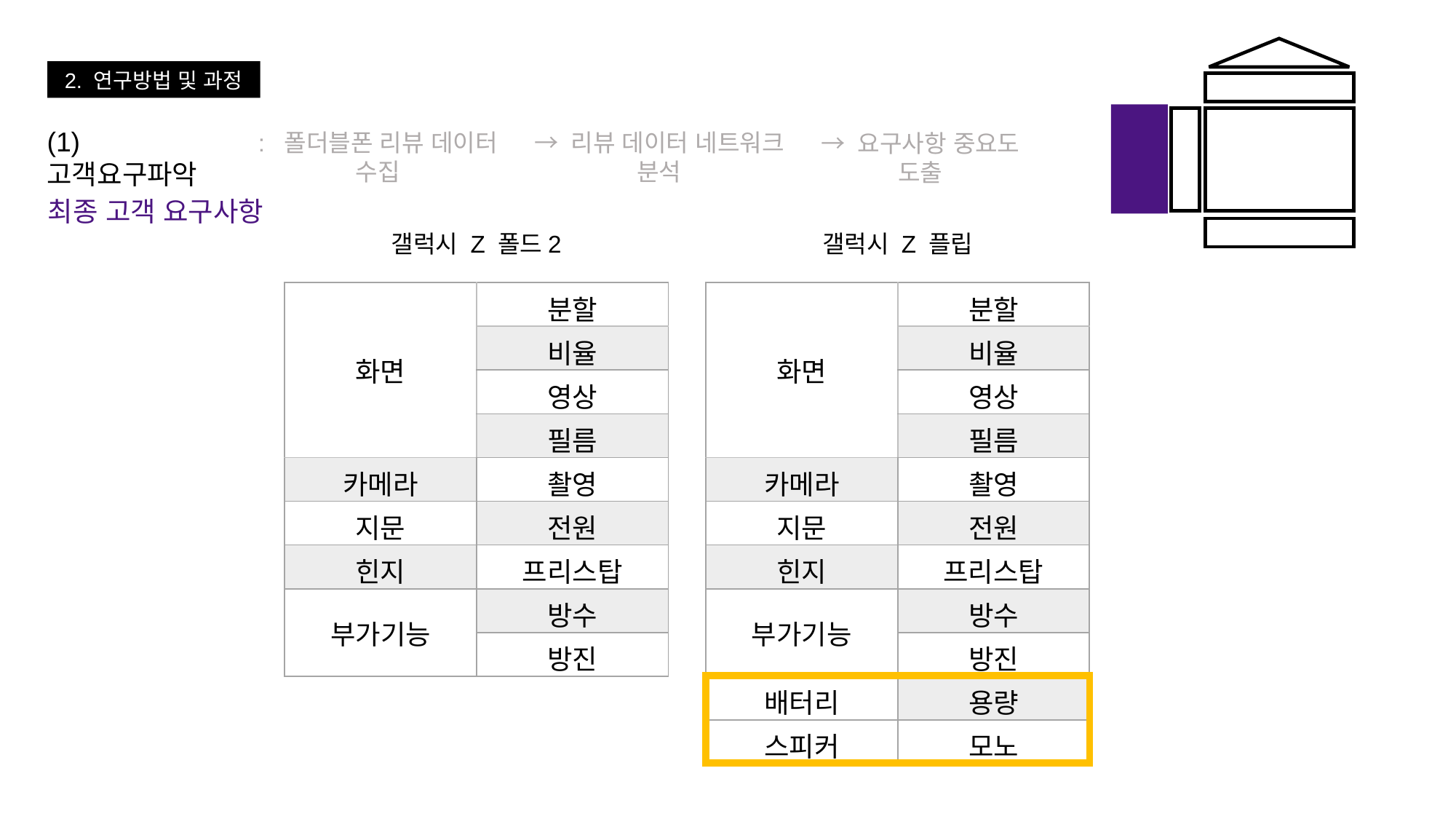

2. 연구방법 및 과정

(1) 고객요구파악
:  폴더블폰 리뷰 데이터 수집
→ 리뷰 데이터 네트워크 분석
→ 요구사항 중요도 도출
최종 고객 요구사항
갤럭시 Z 폴드2
갤럭시 Z 플립
| 화면 | 분할 |
| --- | --- |
|  | 비율 |
|  | 영상 |
|  | 필름 |
| 카메라 | 촬영 |
| 지문 | 전원 |
| 힌지 | 프리스탑 |
| 부가기능 | 방수 |
|  | 방진 |
| 화면 | 분할 |
| --- | --- |
|  | 비율 |
|  | 영상 |
|  | 필름 |
| 카메라 | 촬영 |
| 지문 | 전원 |
| 힌지 | 프리스탑 |
| 부가기능 | 방수 |
|  | 방진 |
| 배터리 | 용량 |
| 스피커 | 모노 |